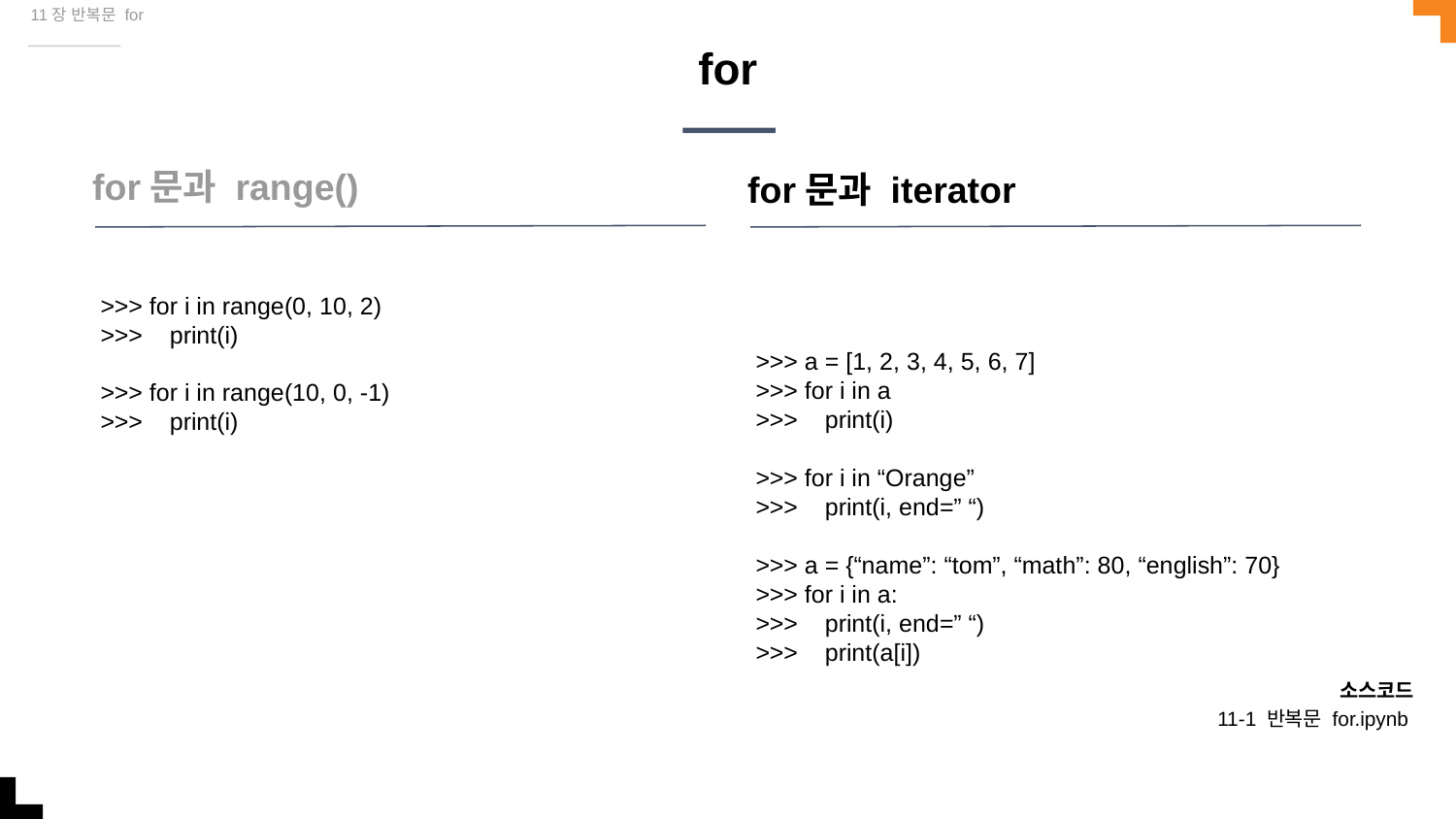

11장 반복문 for
# for
for문과 range()
for문과 iterator
>>> for i in range(0, 10, 2)
>>>    print(i)

>>> for i in range(10, 0, -1)
>>>    print(i)
>>> a = [1, 2, 3, 4, 5, 6, 7]
>>> for i in a
>>>    print(i)

>>> for i in “Orange”
>>>    print(i, end=” “)

>>> a = {“name”: “tom”, “math”: 80, “english”: 70}
>>> for i in a:
>>>    print(i, end=” “)
>>>    print(a[i])
소스코드
11-1 반복문 for.ipynb